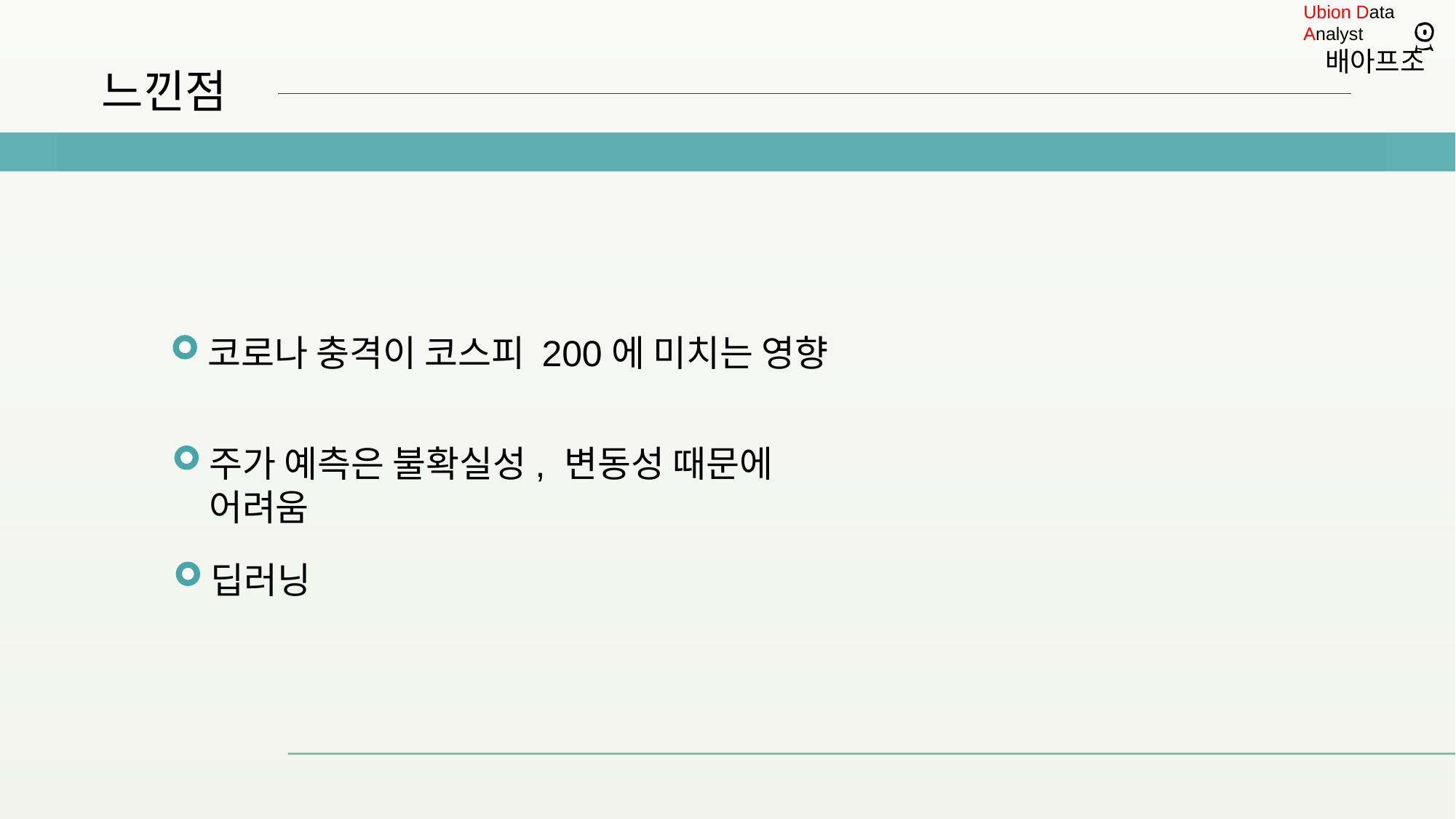

느낀점

코로나 충격이 코스피 200에 미치는 영향

주가 예측은 불확실성, 변동성 때문에 어려움

딥러닝

36